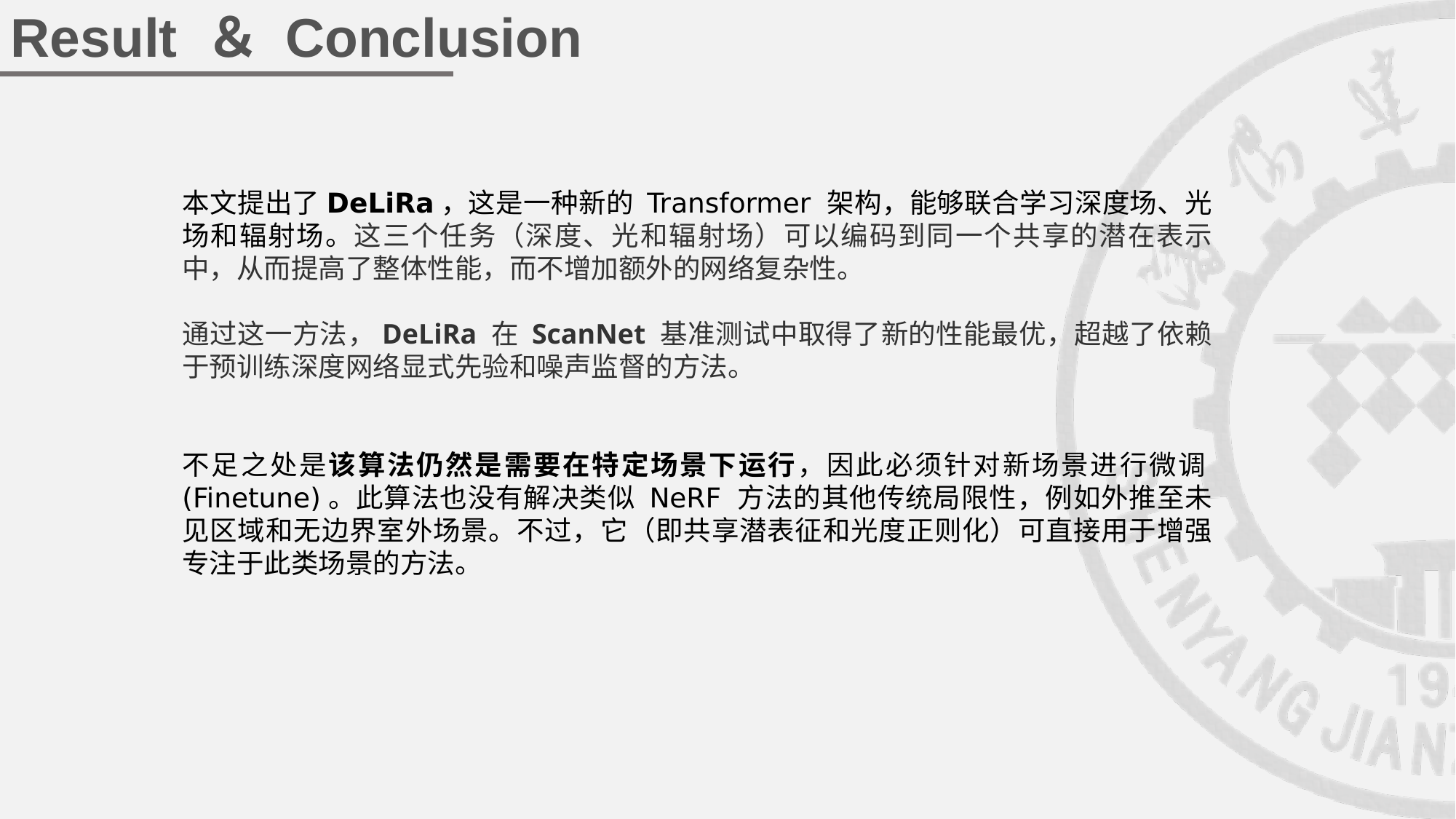

Result ＆ Conclusion
本文提出了DeLiRa，这是一种新的 Transformer 架构，能够联合学习深度场、光场和辐射场。这三个任务（深度、光和辐射场）可以编码到同一个共享的潜在表示中，从而提高了整体性能，而不增加额外的网络复杂性。

通过这一方法，DeLiRa 在 ScanNet 基准测试中取得了新的性能最优，超越了依赖于预训练深度网络显式先验和噪声监督的方法。

不足之处是该算法仍然是需要在特定场景下运行，因此必须针对新场景进行微调(Finetune)。此算法也没有解决类似 NeRF 方法的其他传统局限性，例如外推至未见区域和无边界室外场景。不过，它（即共享潜表征和光度正则化）可直接用于增强专注于此类场景的方法。